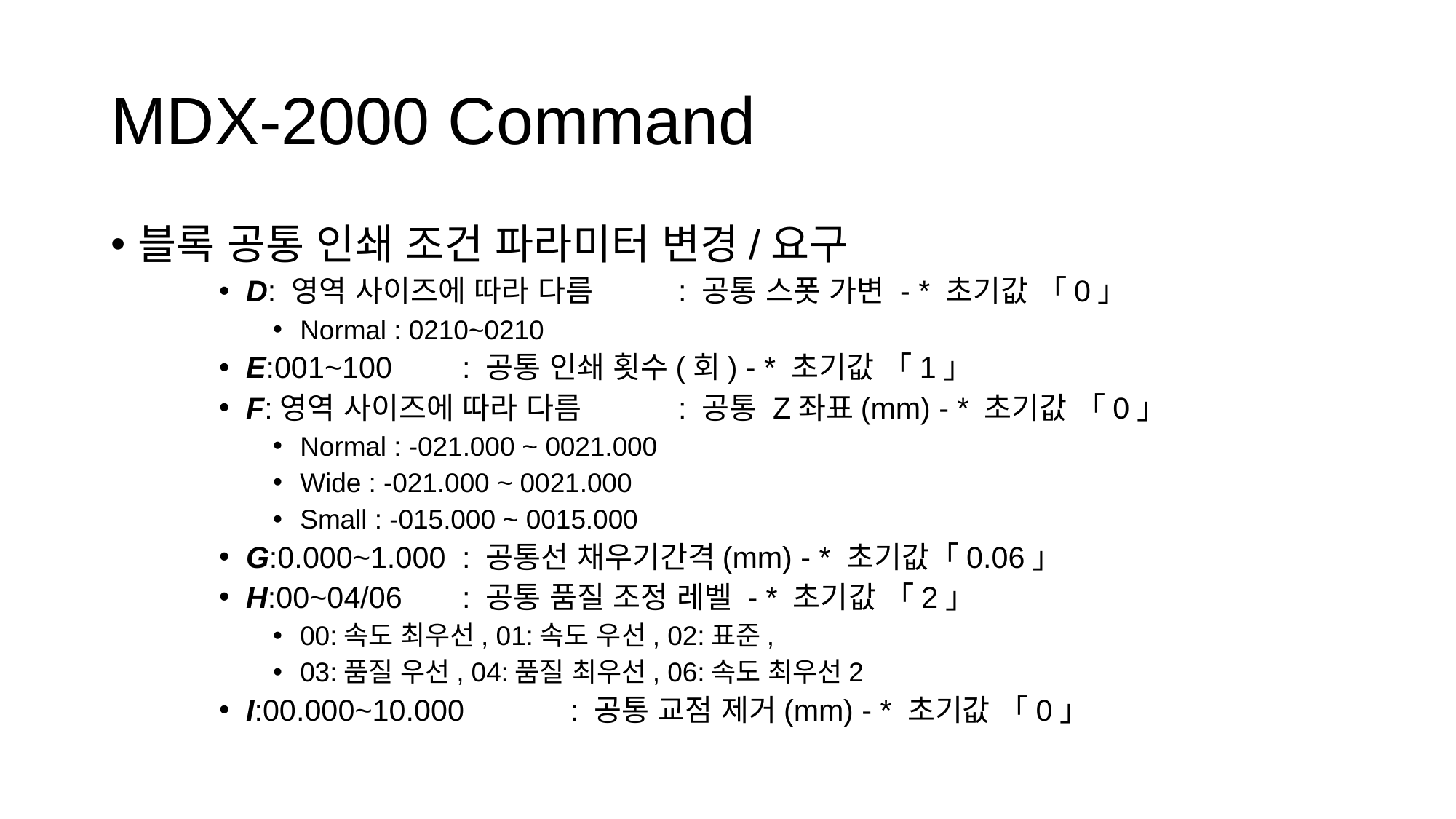

# MDX-2000 Command
블록 공통 인쇄 조건 파라미터 변경/요구
D: 영역 사이즈에 따라 다름	: 공통 스폿 가변 - * 초기값 「0」
Normal : 0210~0210
E:001~100			: 공통 인쇄 횟수(회) - * 초기값 「1」
F:영역 사이즈에 따라 다름	: 공통 Z좌표(mm) - * 초기값 「0」
Normal : -021.000 ~ 0021.000
Wide : -021.000 ~ 0021.000
Small : -015.000 ~ 0015.000
G:0.000~1.000		: 공통선 채우기간격(mm) - * 초기값「0.06」
H:00~04/06			: 공통 품질 조정 레벨 - * 초기값 「2」
00:속도 최우선, 01:속도 우선, 02:표준,
03:품질 우선, 04:품질 최우선, 06:속도 최우선2
I:00.000~10.000		: 공통 교점 제거(mm) - * 초기값 「0」